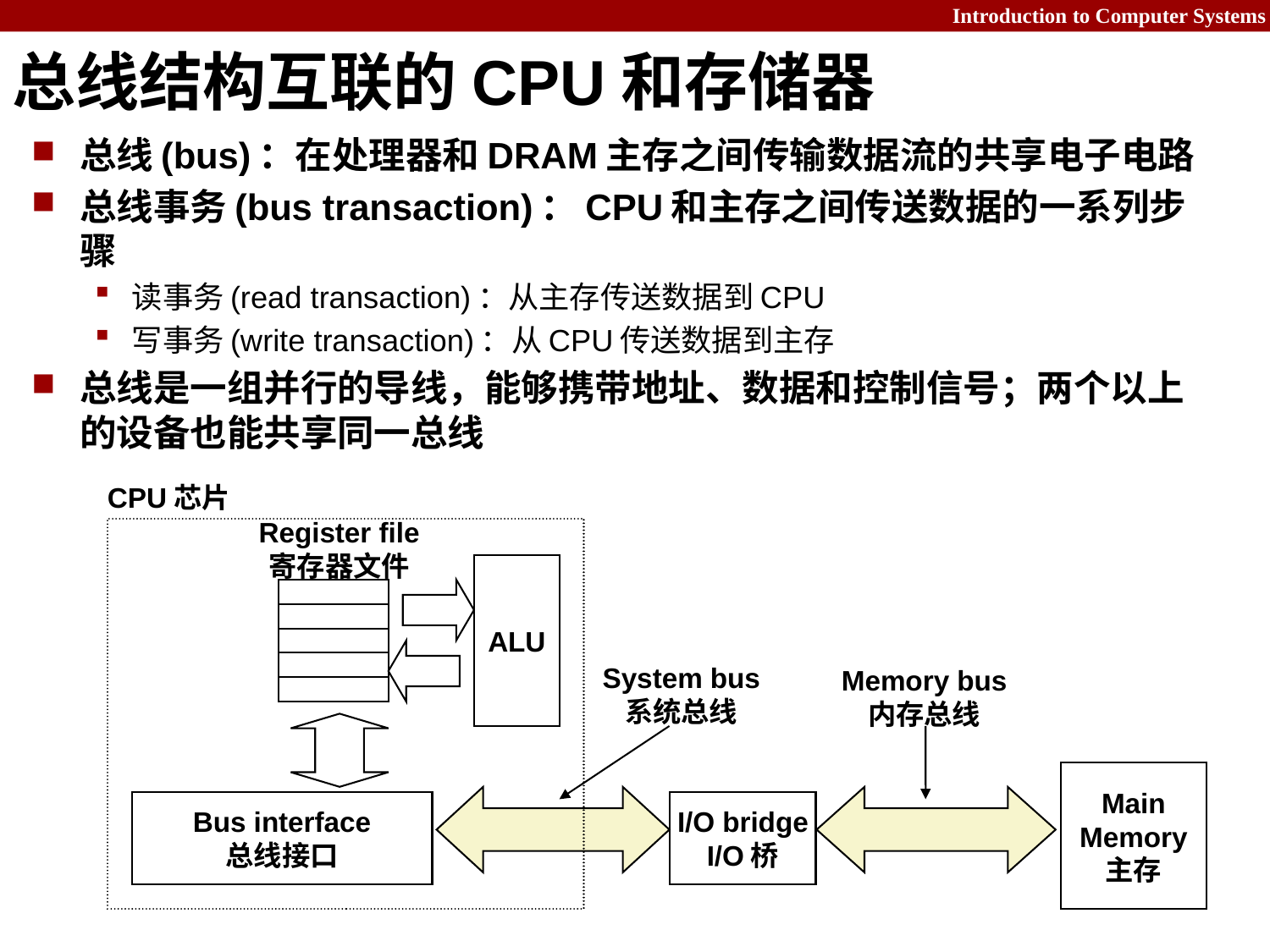

# 总线结构互联的CPU和存储器
总线(bus)：在处理器和DRAM主存之间传输数据流的共享电子电路
总线事务(bus transaction)：CPU和主存之间传送数据的一系列步骤
读事务(read transaction)：从主存传送数据到CPU
写事务(write transaction)：从CPU传送数据到主存
总线是一组并行的导线，能够携带地址、数据和控制信号；两个以上的设备也能共享同一总线
CPU芯片
Register file
寄存器文件

ALU

System bus
系统总线
Memory bus
内存总线

Main
Memory
主存

Bus interface
总线接口
I/O bridge
I/O桥